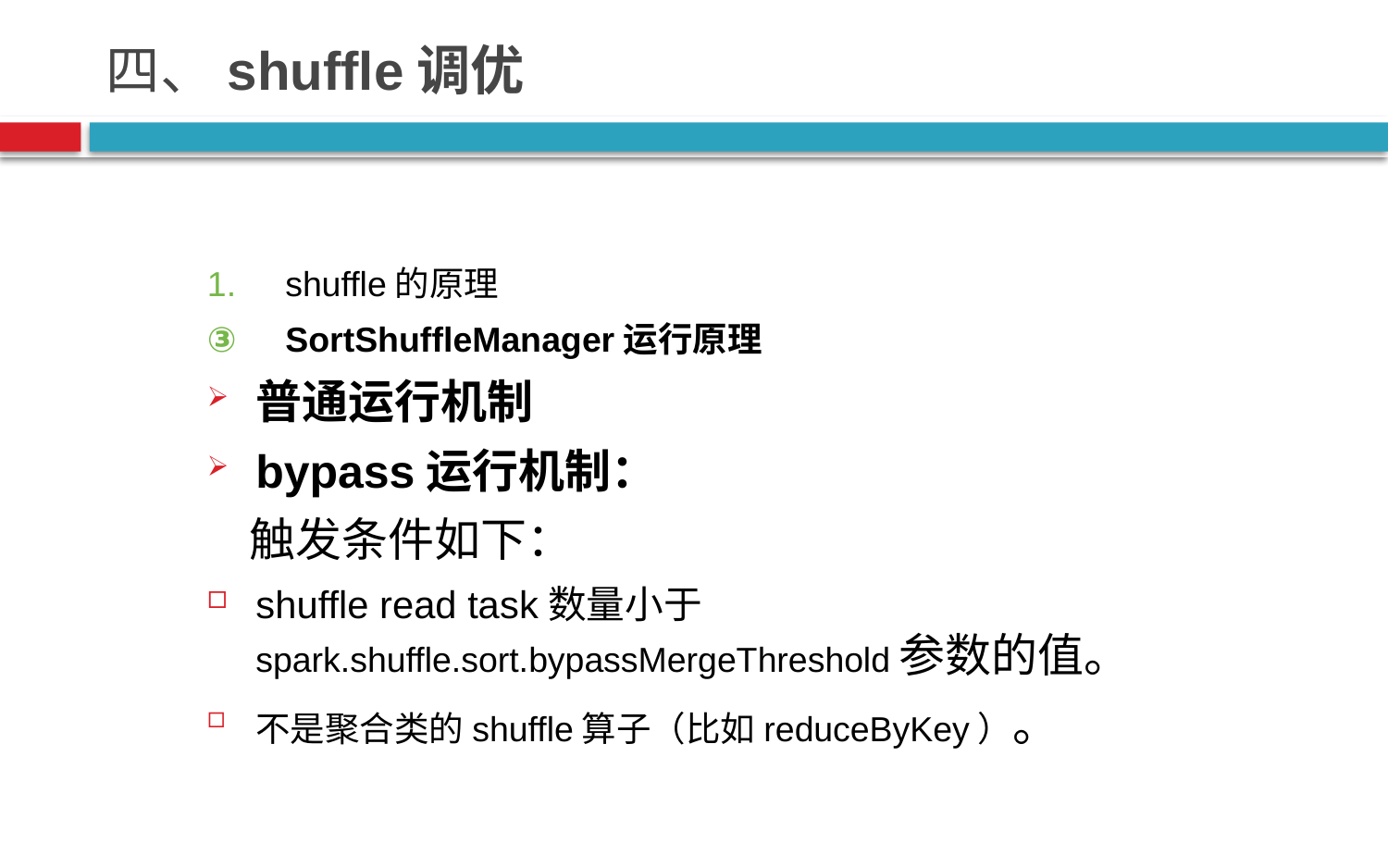

# 四、shuffle调优
shuffle的原理
SortShuffleManager运行原理
普通运行机制
bypass运行机制：
   触发条件如下：
shuffle read task数量小于spark.shuffle.sort.bypassMergeThreshold参数的值。
不是聚合类的shuffle算子（比如reduceByKey）。